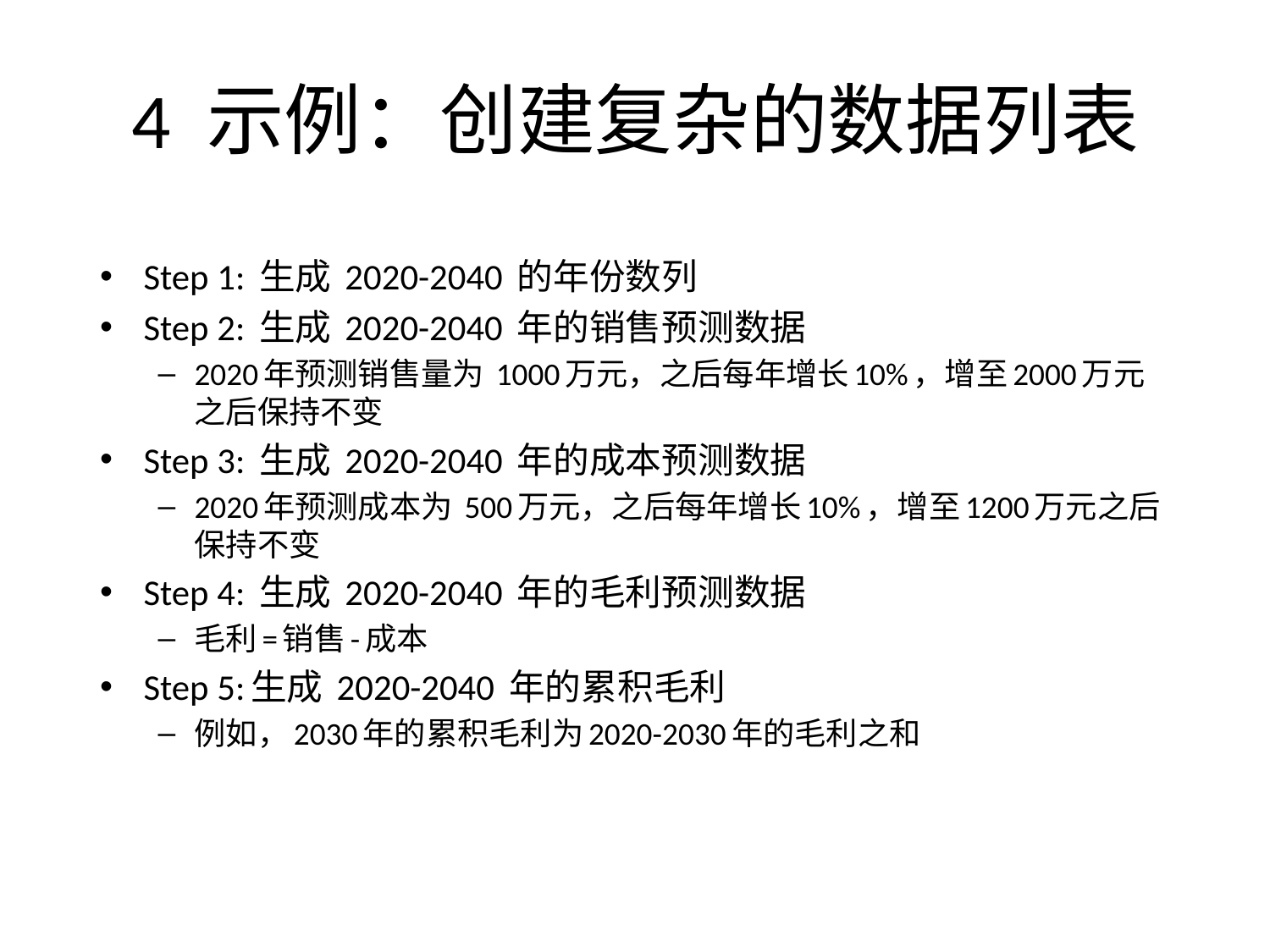

# 4 示例：创建复杂的数据列表
Step 1: 生成 2020-2040 的年份数列
Step 2: 生成 2020-2040 年的销售预测数据
2020年预测销售量为 1000万元，之后每年增长10%，增至2000万元之后保持不变
Step 3: 生成 2020-2040 年的成本预测数据
2020年预测成本为 500万元，之后每年增长10%，增至1200万元之后保持不变
Step 4: 生成 2020-2040 年的毛利预测数据
毛利=销售-成本
Step 5:生成 2020-2040 年的累积毛利
例如，2030年的累积毛利为2020-2030年的毛利之和